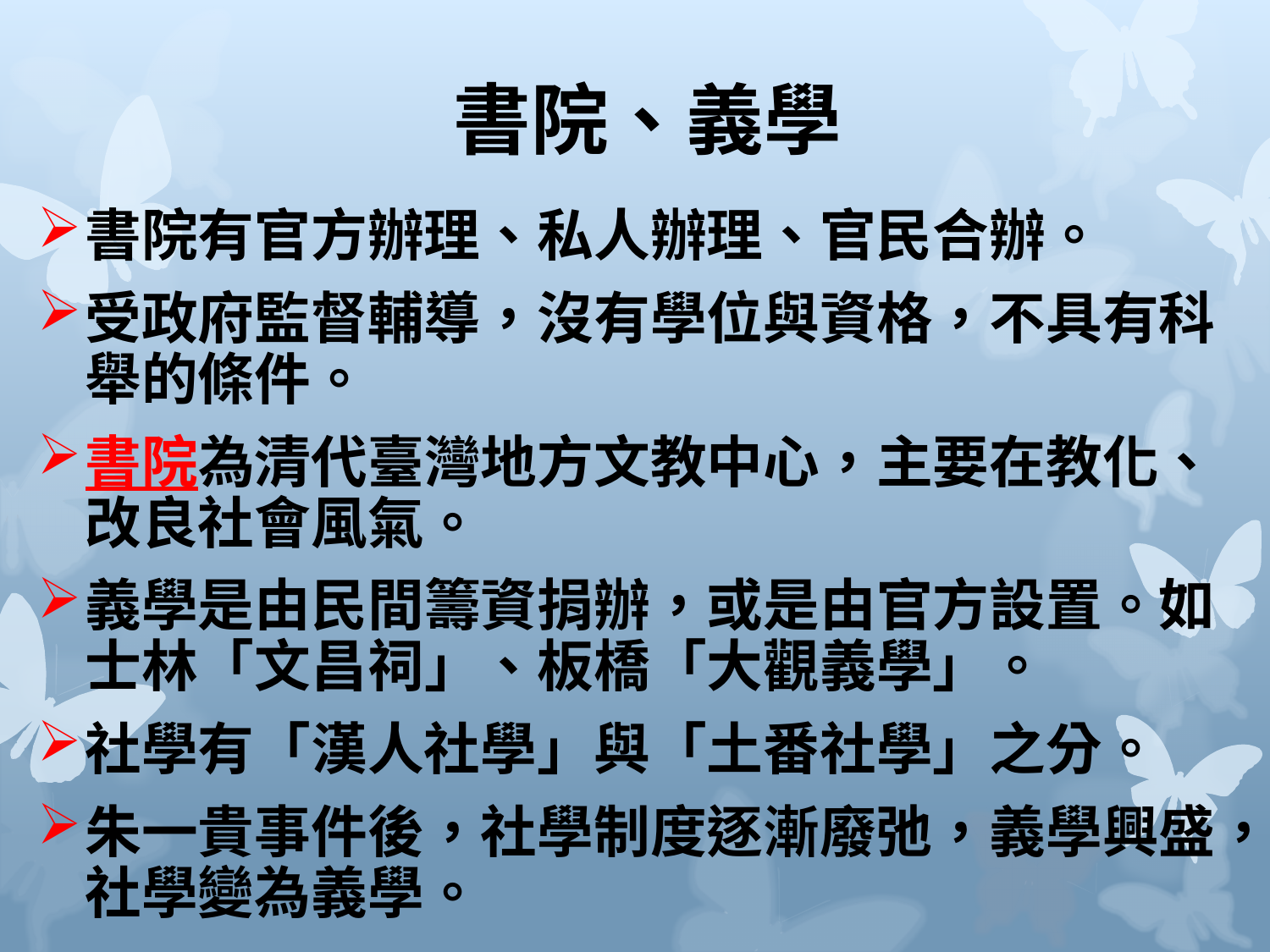

# 書院、義學
書院有官方辦理、私人辦理、官民合辦。
受政府監督輔導，沒有學位與資格，不具有科舉的條件。
書院為清代臺灣地方文教中心，主要在教化、改良社會風氣。
義學是由民間籌資捐辦，或是由官方設置。如士林「文昌祠」、板橋「大觀義學」。
社學有「漢人社學」與「土番社學」之分。
朱一貴事件後，社學制度逐漸廢弛，義學興盛，社學變為義學。